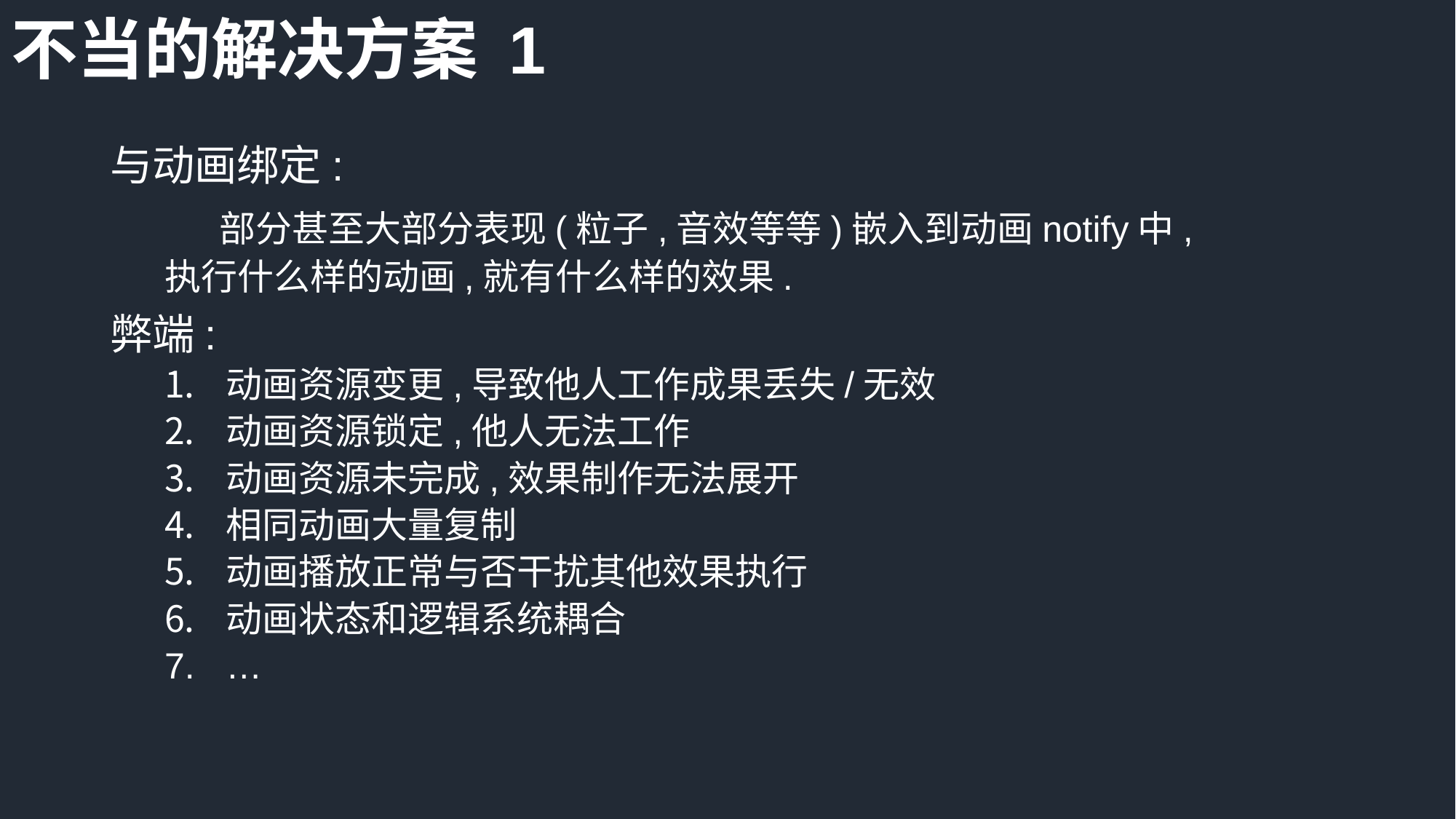

# 不当的解决方案 1
与动画绑定:
	部分甚至大部分表现(粒子,音效等等)嵌入到动画notify中,
执行什么样的动画,就有什么样的效果.
弊端:
动画资源变更,导致他人工作成果丢失/无效
动画资源锁定,他人无法工作
动画资源未完成,效果制作无法展开
相同动画大量复制
动画播放正常与否干扰其他效果执行
动画状态和逻辑系统耦合
…